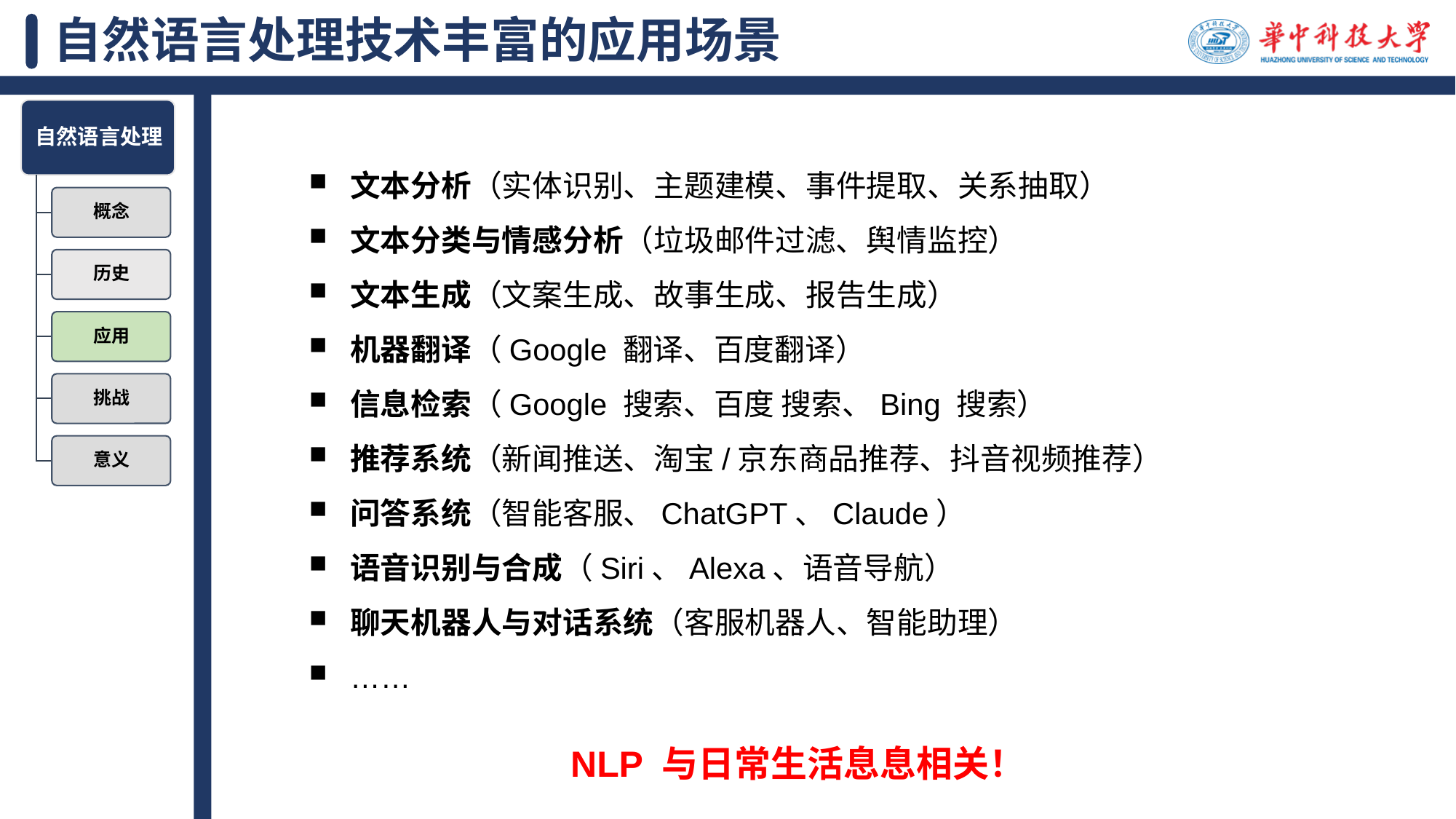

# 自然语言处理技术丰富的应用场景
自然语言处理
概念
历史
应用
挑战
意义
文本分析（实体识别、主题建模、事件提取、关系抽取）
文本分类与情感分析（垃圾邮件过滤、舆情监控）
文本生成（文案生成、故事生成、报告生成）
机器翻译（Google 翻译、百度翻译）
信息检索（Google 搜索、百度 搜索、Bing 搜索）
推荐系统（新闻推送、淘宝/京东商品推荐、抖音视频推荐）
问答系统（智能客服、ChatGPT、Claude）
语音识别与合成（Siri、Alexa、语音导航）
聊天机器人与对话系统（客服机器人、智能助理）
……
NLP 与日常生活息息相关！